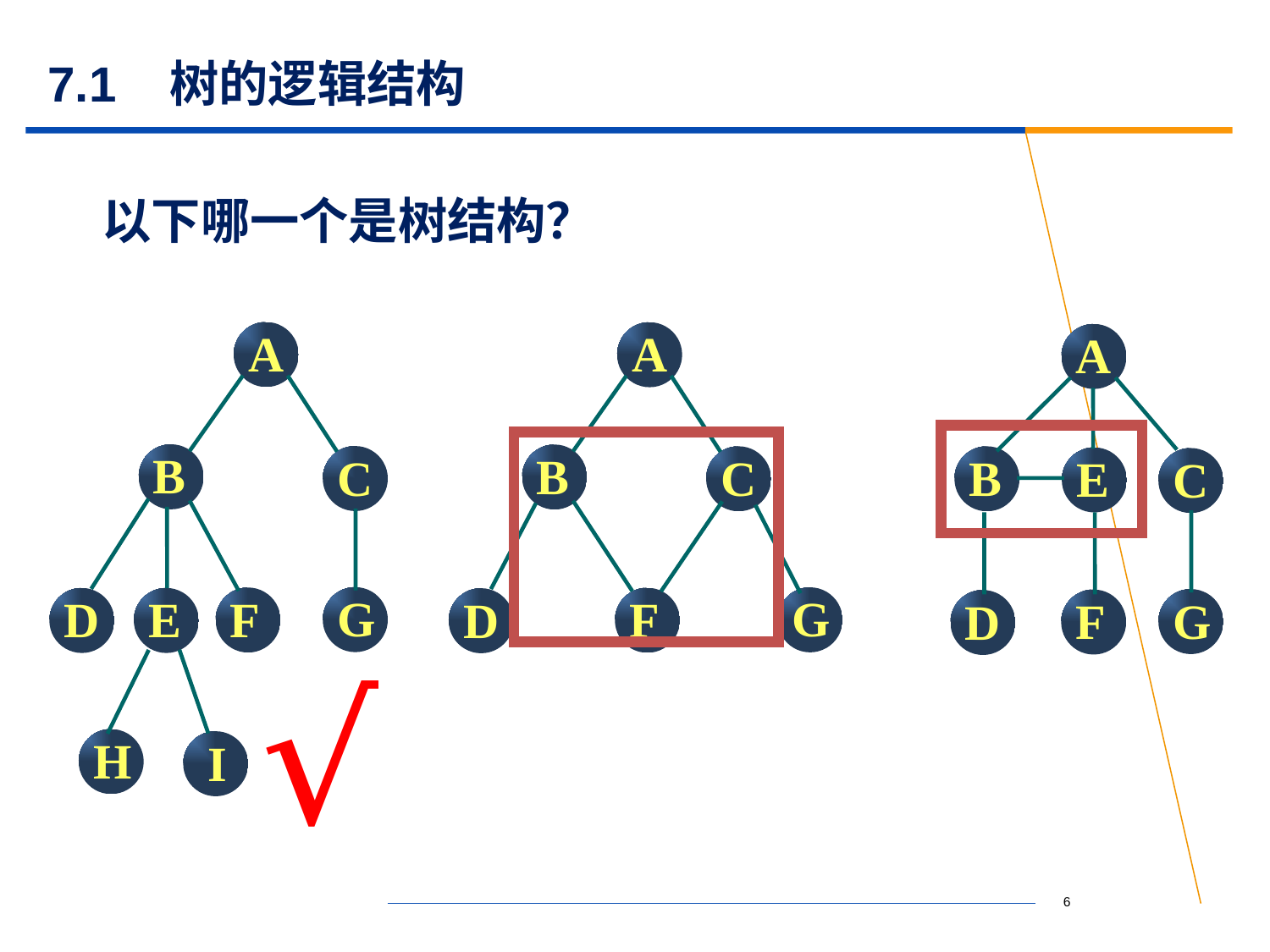

# 7.1   树的逻辑结构
以下哪一个是树结构？
A

B
C

G
F
D
E

H
I
A

B
C

G
F
D
A

B
E
C

G
F
D

√